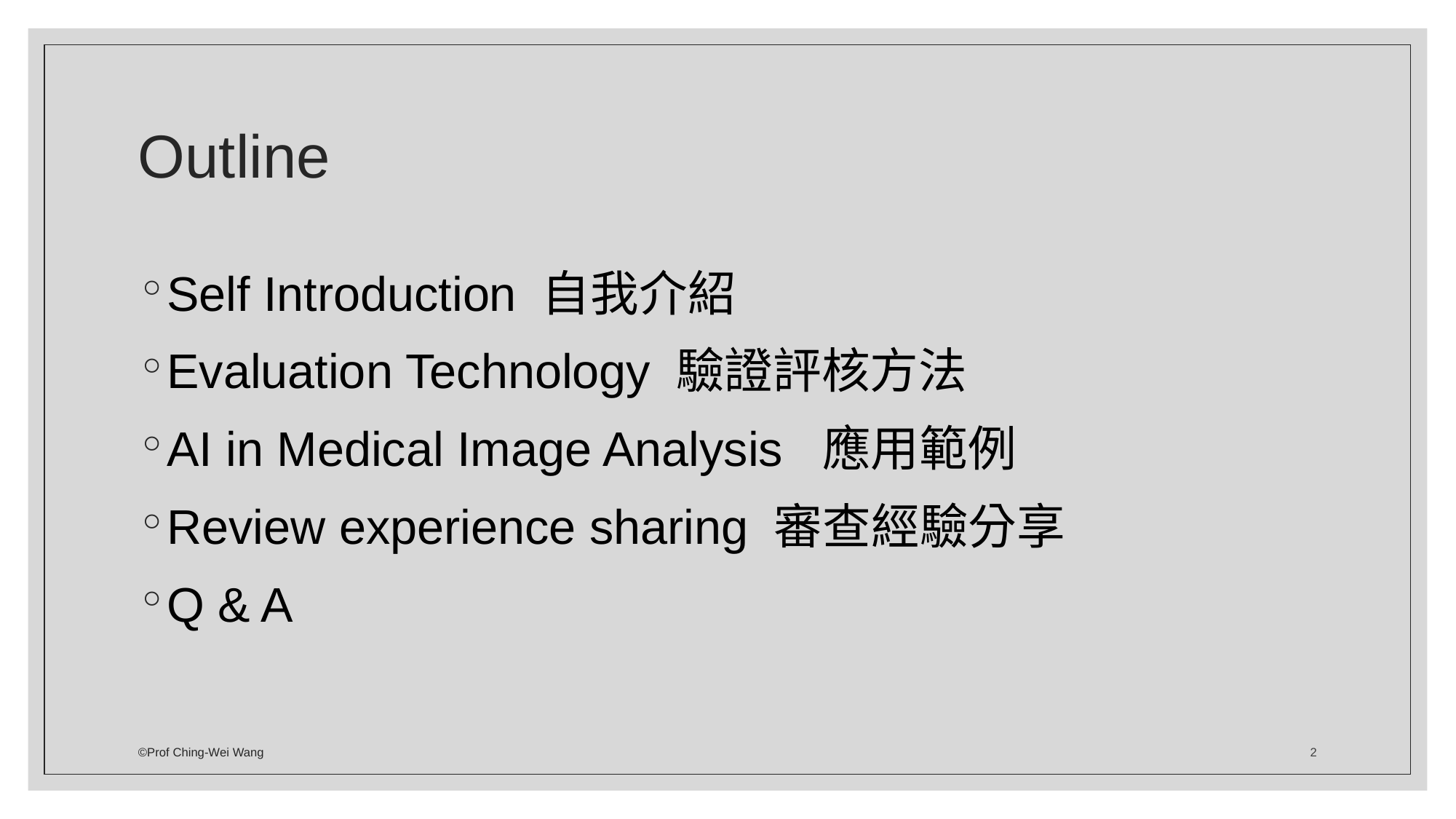

# Outline
Self Introduction 自我介紹
Evaluation Technology 驗證評核方法
AI in Medical Image Analysis  應用範例
Review experience sharing 審查經驗分享
Q & A

©Prof Ching-Wei Wang
2